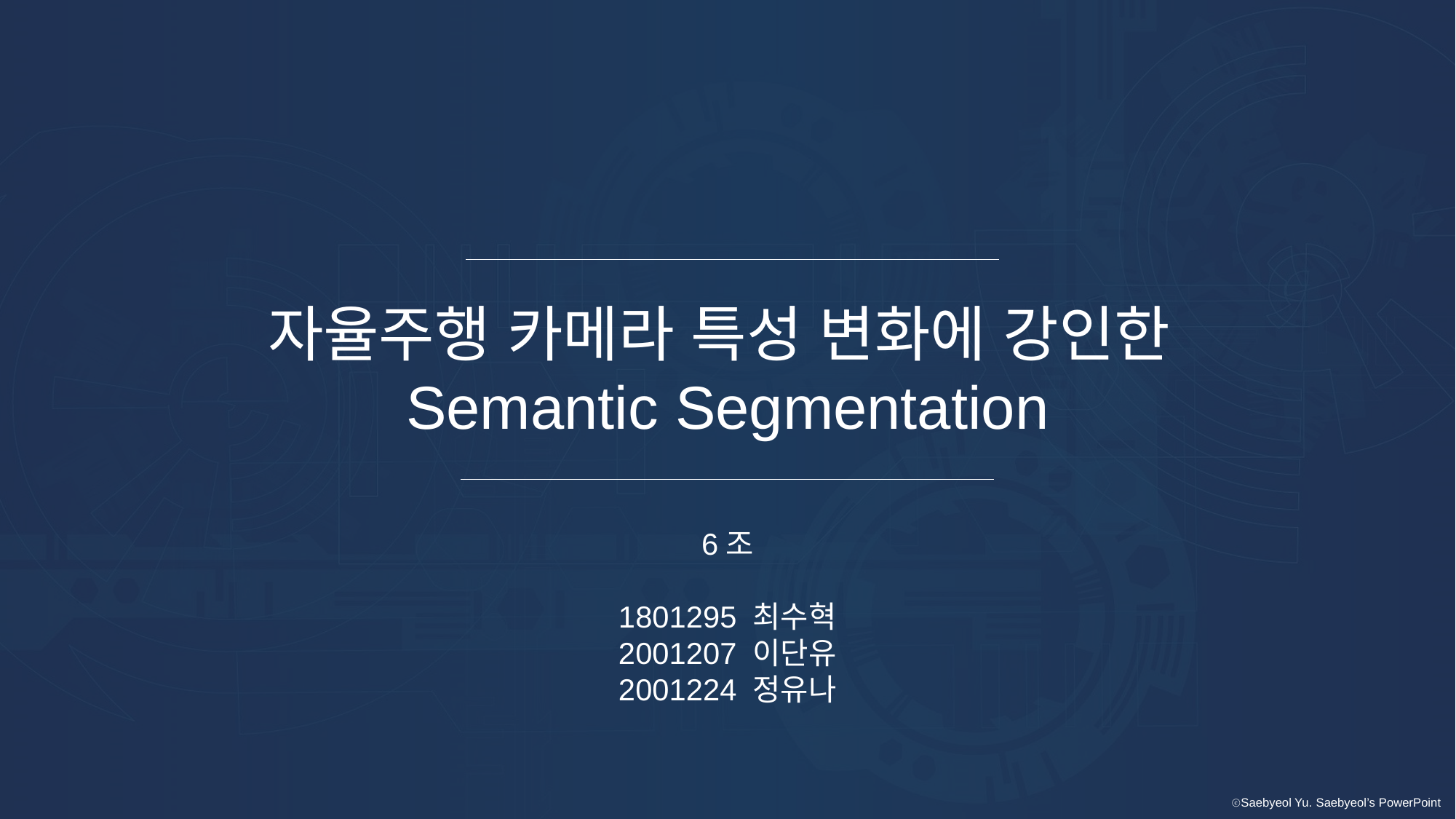

자율주행 카메라 특성 변화에 강인한
Semantic Segmentation
6조

1801295 최수혁
2001207 이단유
2001224 정유나